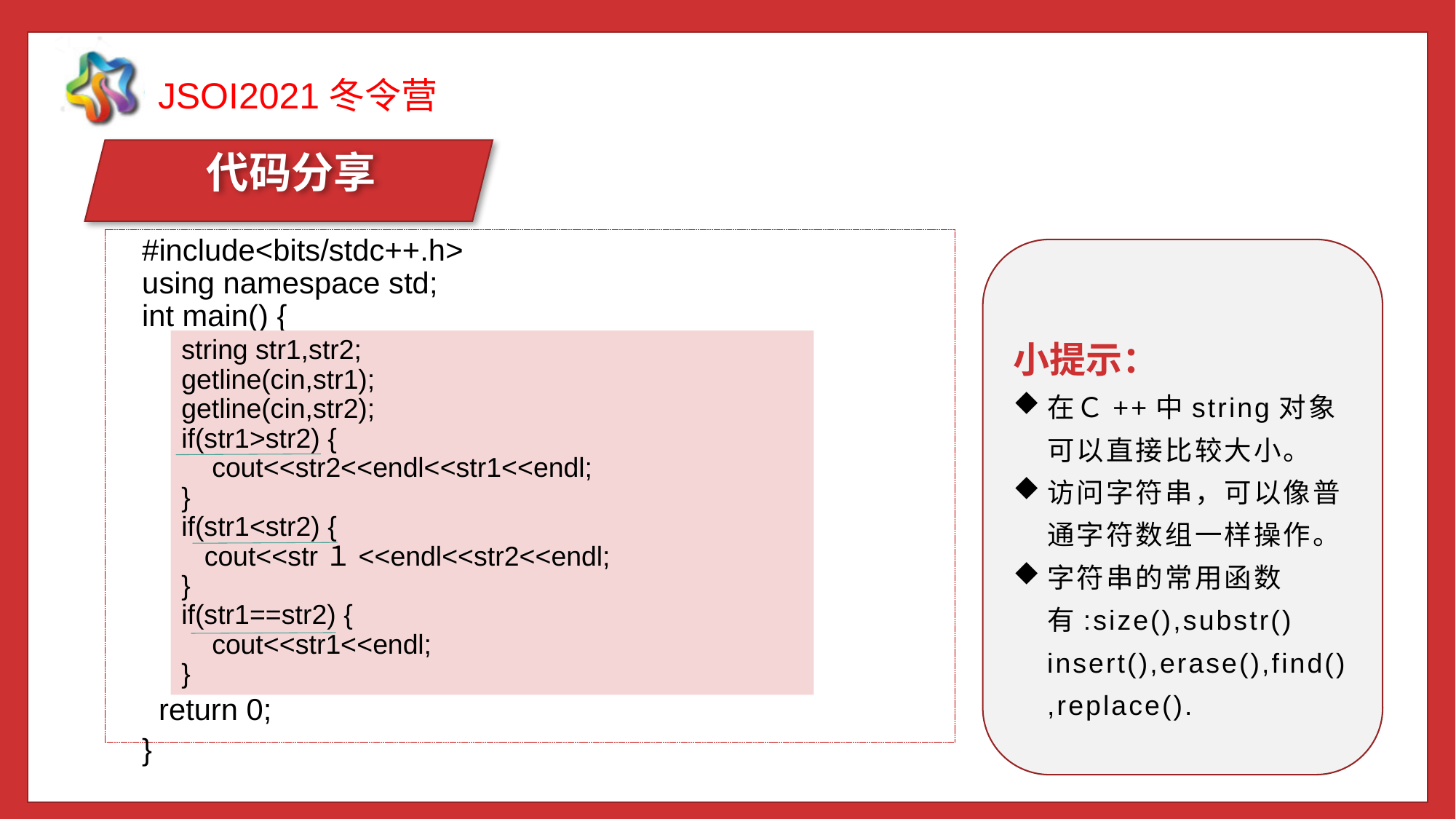

代码分享

#include<bits/stdc++.h>
using namespace std;
int main() {

  return 0;
}

小提示：
在Ｃ++中string对象可以直接比较大小。
访问字符串，可以像普通字符数组一样操作。
字符串的常用函数有:size(),substr() insert(),erase(),find(),replace().
string str1,str2;
getline(cin,str1);
getline(cin,str2);
if(str1>str2) {
    cout<<str2<<endl<<str1<<endl;
}
if(str1<str2) {
   cout<<str１<<endl<<str2<<endl;
}
if(str1==str2) {
    cout<<str1<<endl;
}